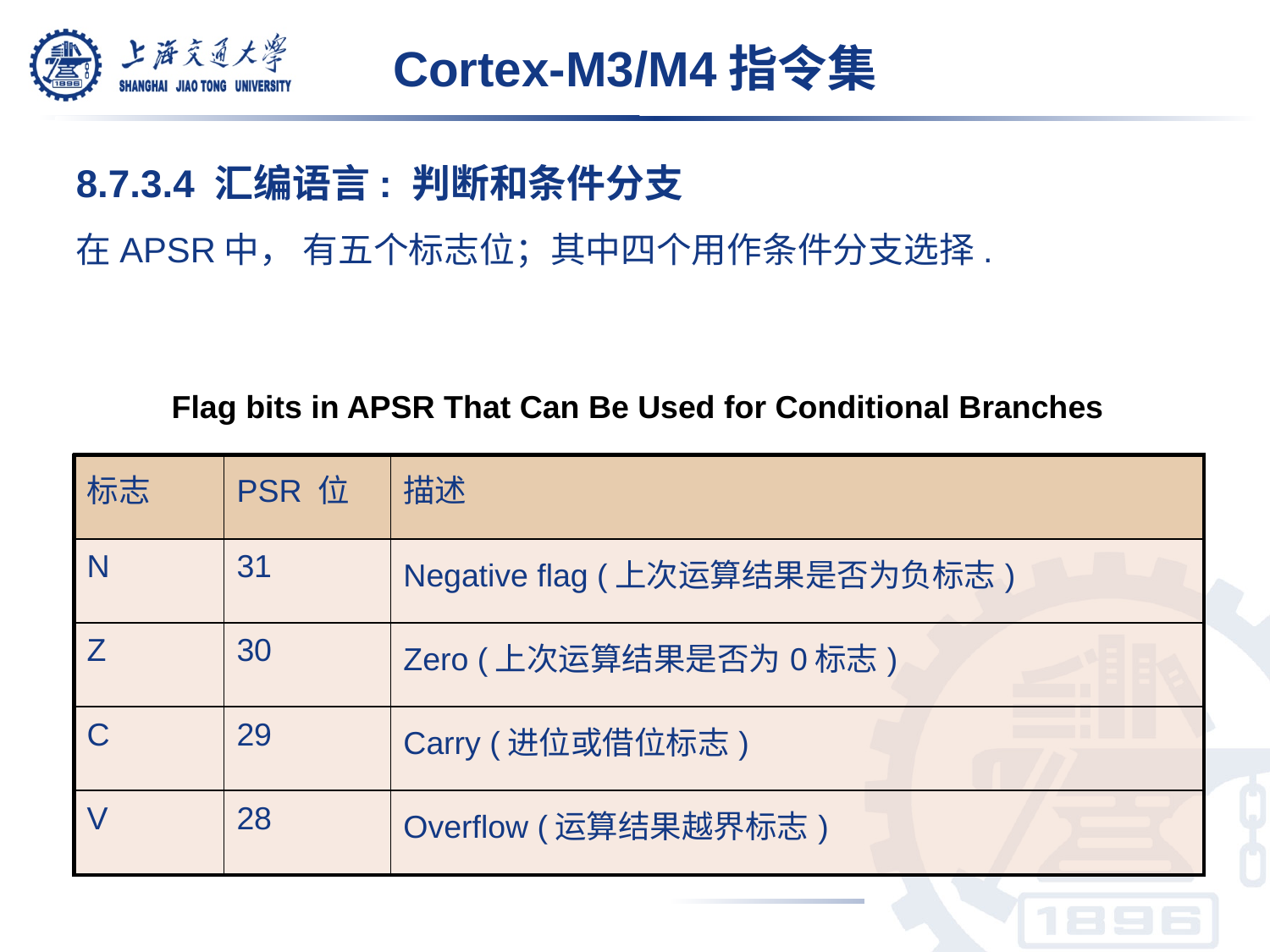

Cortex-M3/M4指令集
8.7.3.4 汇编语言: 判断和条件分支
在APSR中， 有五个标志位；其中四个用作条件分支选择.
Flag bits in APSR That Can Be Used for Conditional Branches
| 标志 | PSR 位 | 描述 |
| --- | --- | --- |
| N | 31 | Negative flag (上次运算结果是否为负标志) |
| Z | 30 | Zero (上次运算结果是否为0标志) |
| C | 29 | Carry (进位或借位标志) |
| V | 28 | Overflow (运算结果越界标志) |